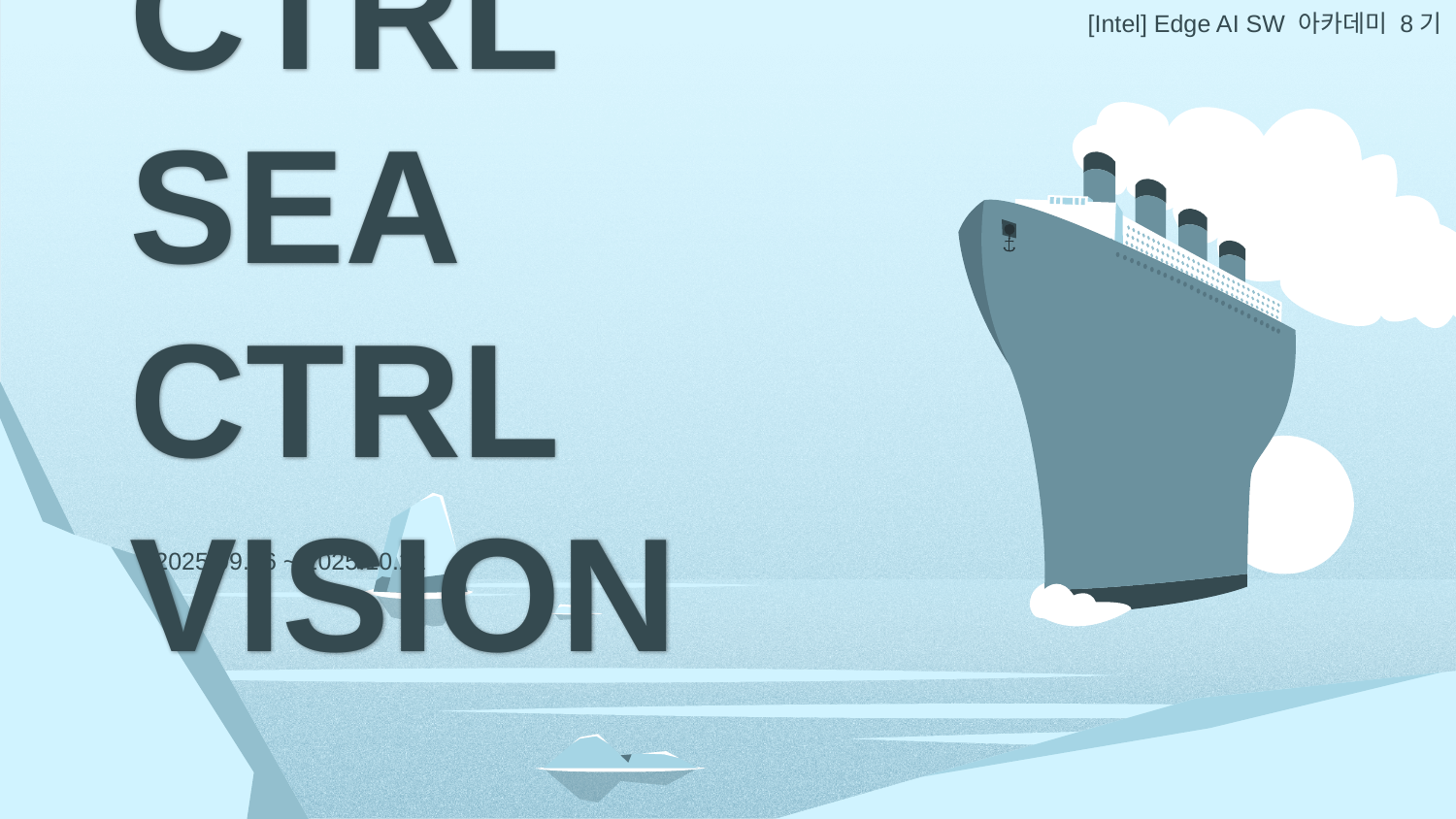

[Intel] Edge AI SW 아카데미 8기

CTRL SEA
CTRL VISION
2025.09.26 ~ 2025.10.22